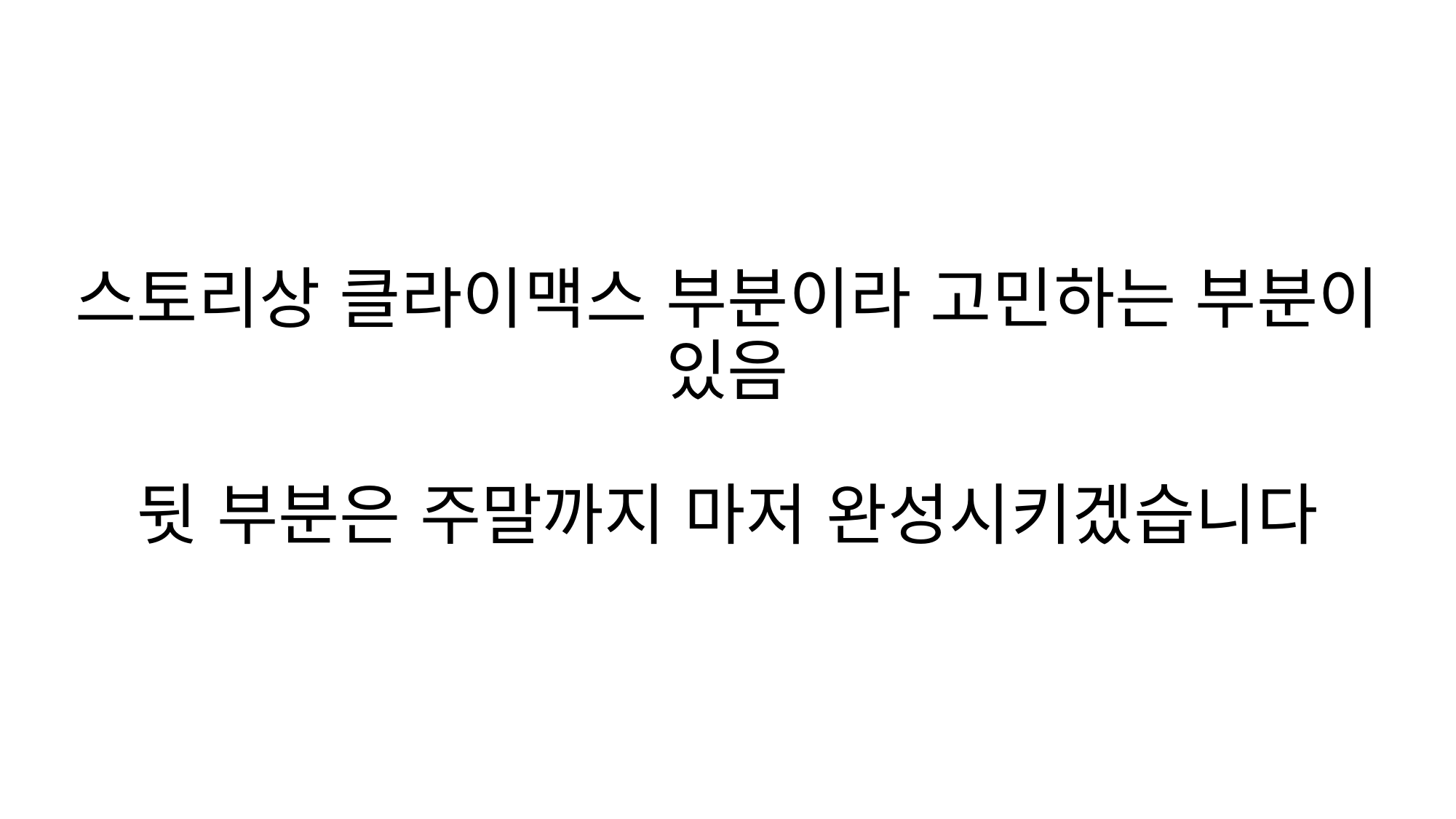

# 스토리상 클라이맥스 부분이라 고민하는 부분이 있음 뒷 부분은 주말까지 마저 완성시키겠습니다